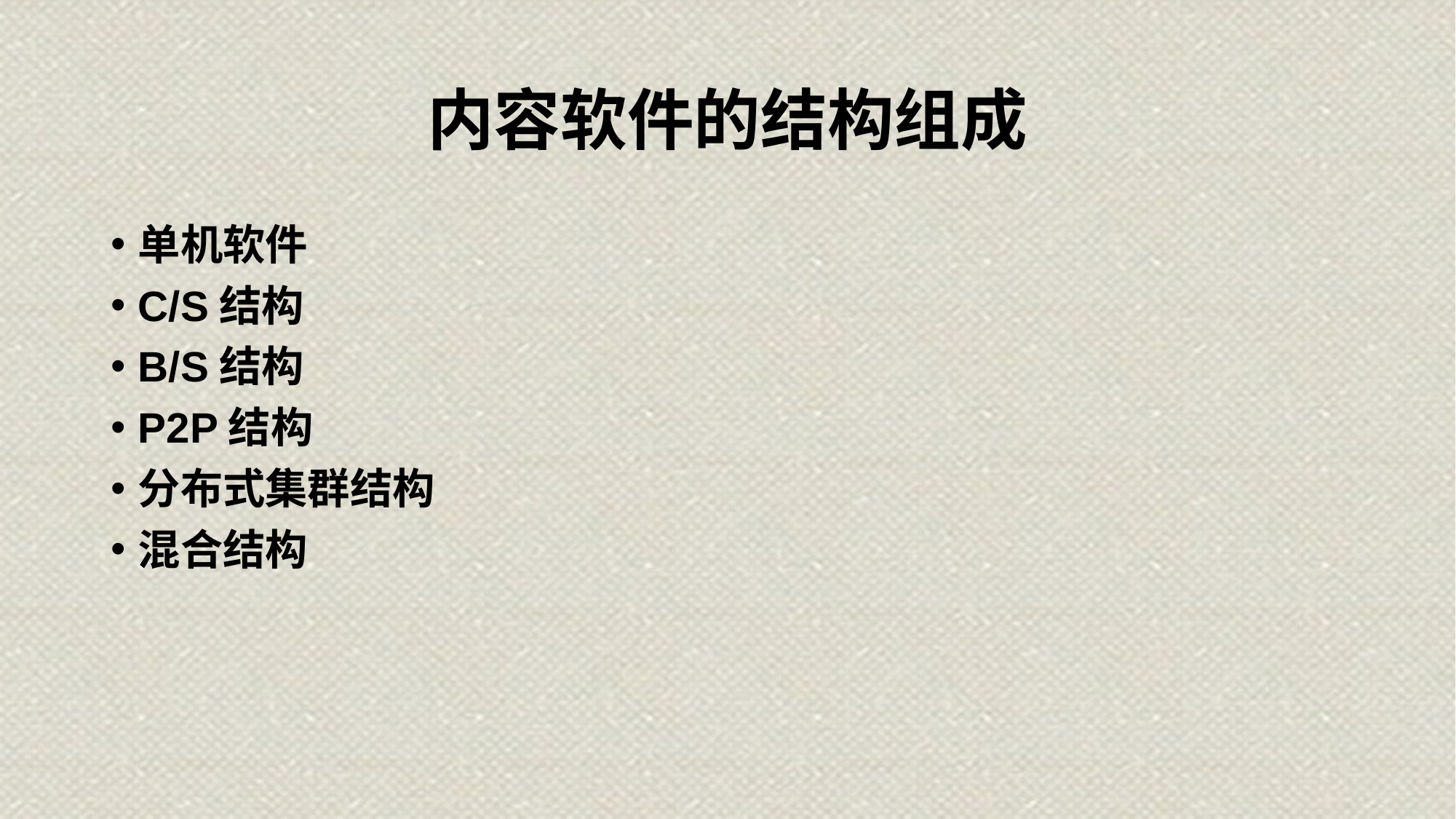

# 内容软件的结构组成
单机软件
C/S结构
B/S结构
P2P结构
分布式集群结构
混合结构